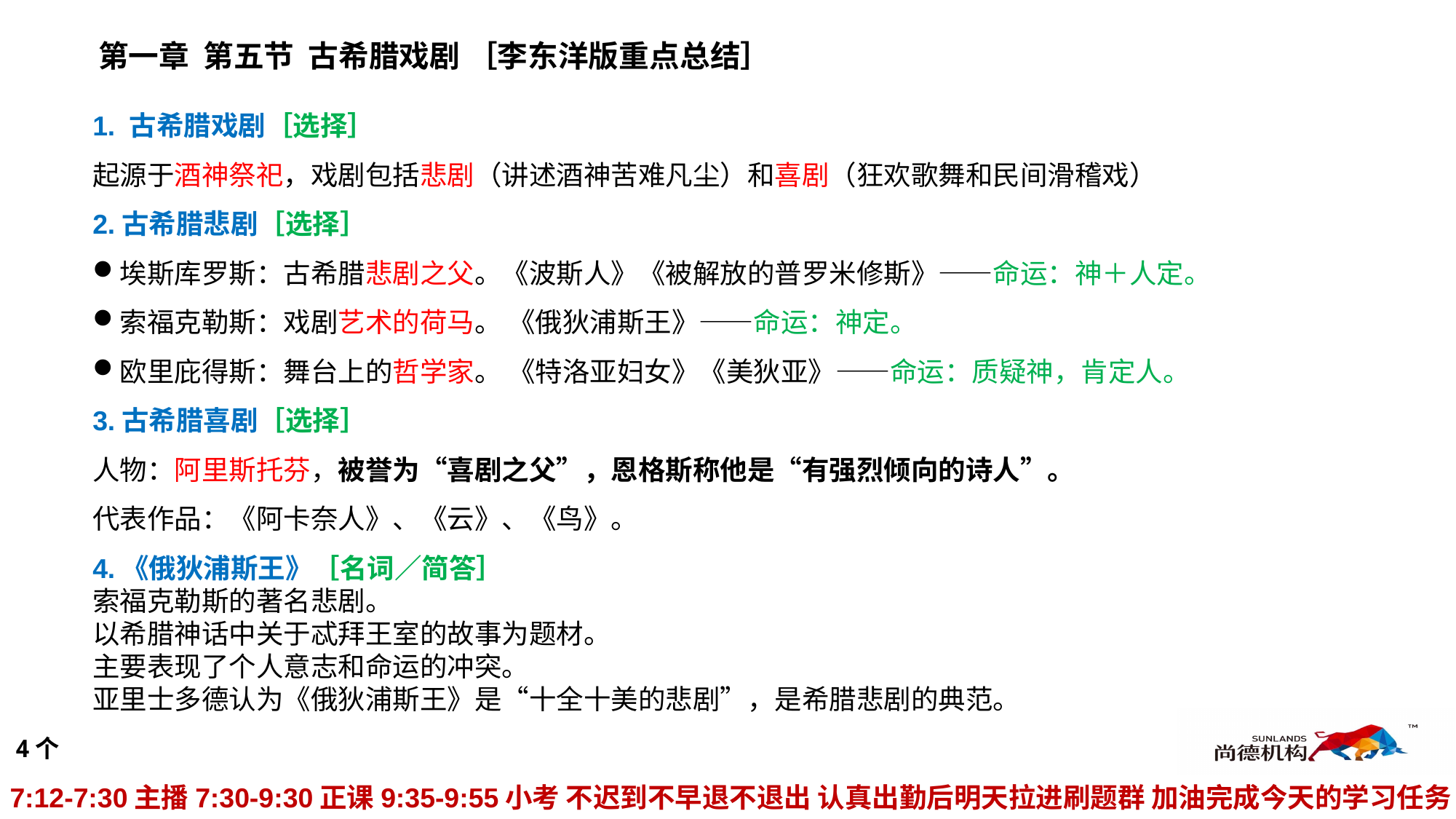

第一章  第五节  古希腊戏剧 ［李东洋版重点总结］
1. 古希腊戏剧［选择］
起源于酒神祭祀，戏剧包括悲剧（讲述酒神苦难凡尘）和喜剧（狂欢歌舞和民间滑稽戏）
2.古希腊悲剧［选择］
埃斯库罗斯：古希腊悲剧之父。《波斯人》《被解放的普罗米修斯》——命运：神＋人定。
索福克勒斯：戏剧艺术的荷马。 《俄狄浦斯王》——命运：神定。
欧里庇得斯：舞台上的哲学家。 《特洛亚妇女》《美狄亚》——命运：质疑神，肯定人。
3.古希腊喜剧［选择］
人物：阿里斯托芬，被誉为“喜剧之父”，恩格斯称他是“有强烈倾向的诗人”。
代表作品：《阿卡奈人》、《云》、《鸟》。
4.《俄狄浦斯王》［名词／简答］
索福克勒斯的著名悲剧。
以希腊神话中关于忒拜王室的故事为题材。
主要表现了个人意志和命运的冲突。
亚里士多德认为《俄狄浦斯王》是“十全十美的悲剧”，是希腊悲剧的典范。

4个